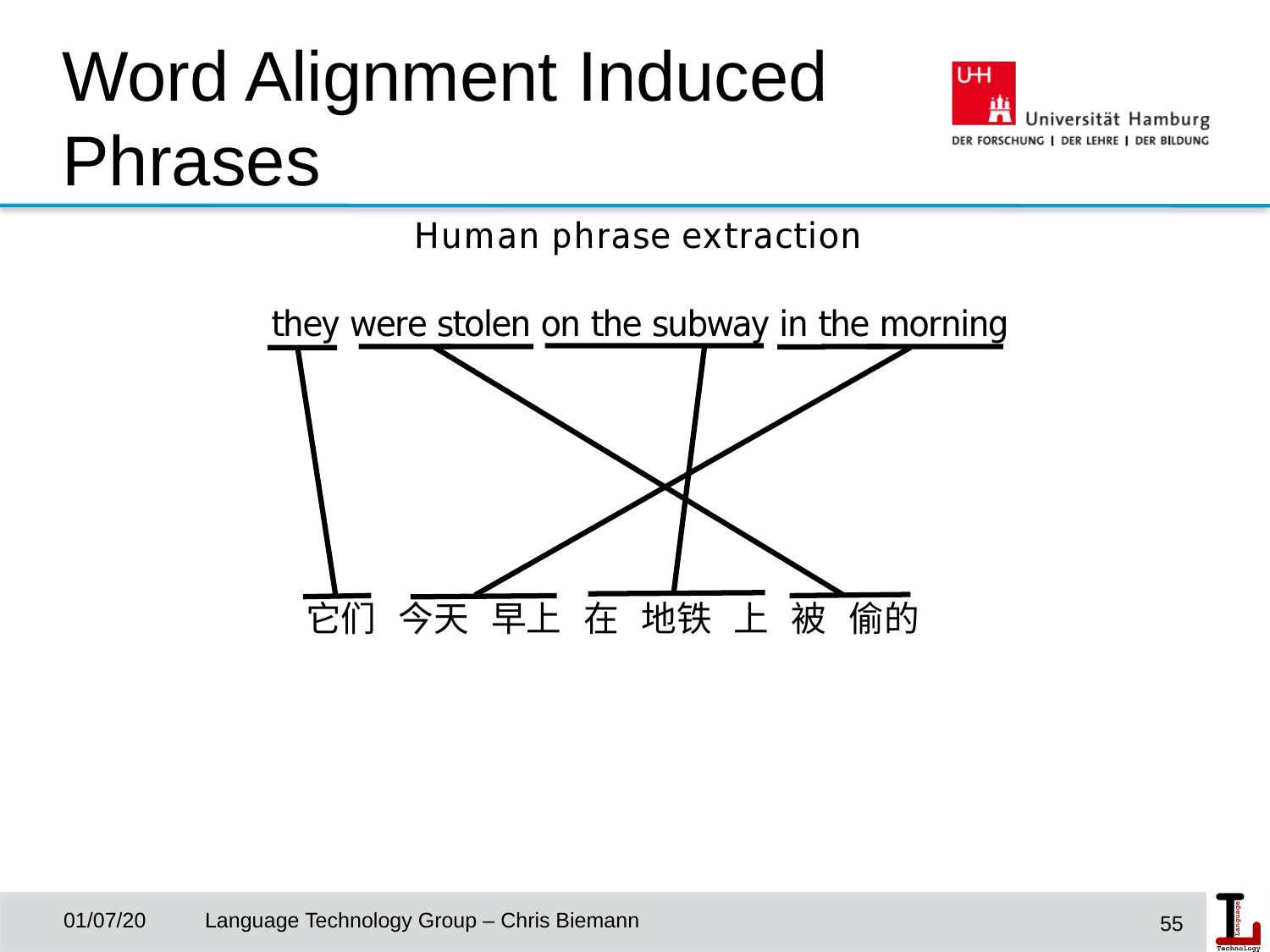

# Word Alignment Induced Phrases
Human phrase extraction
they were stolen on the subway in the morning
它们  今天  早上  在  地铁  上  被  偷的
01/07/20
 Language Technology Group – Chris Biemann
55